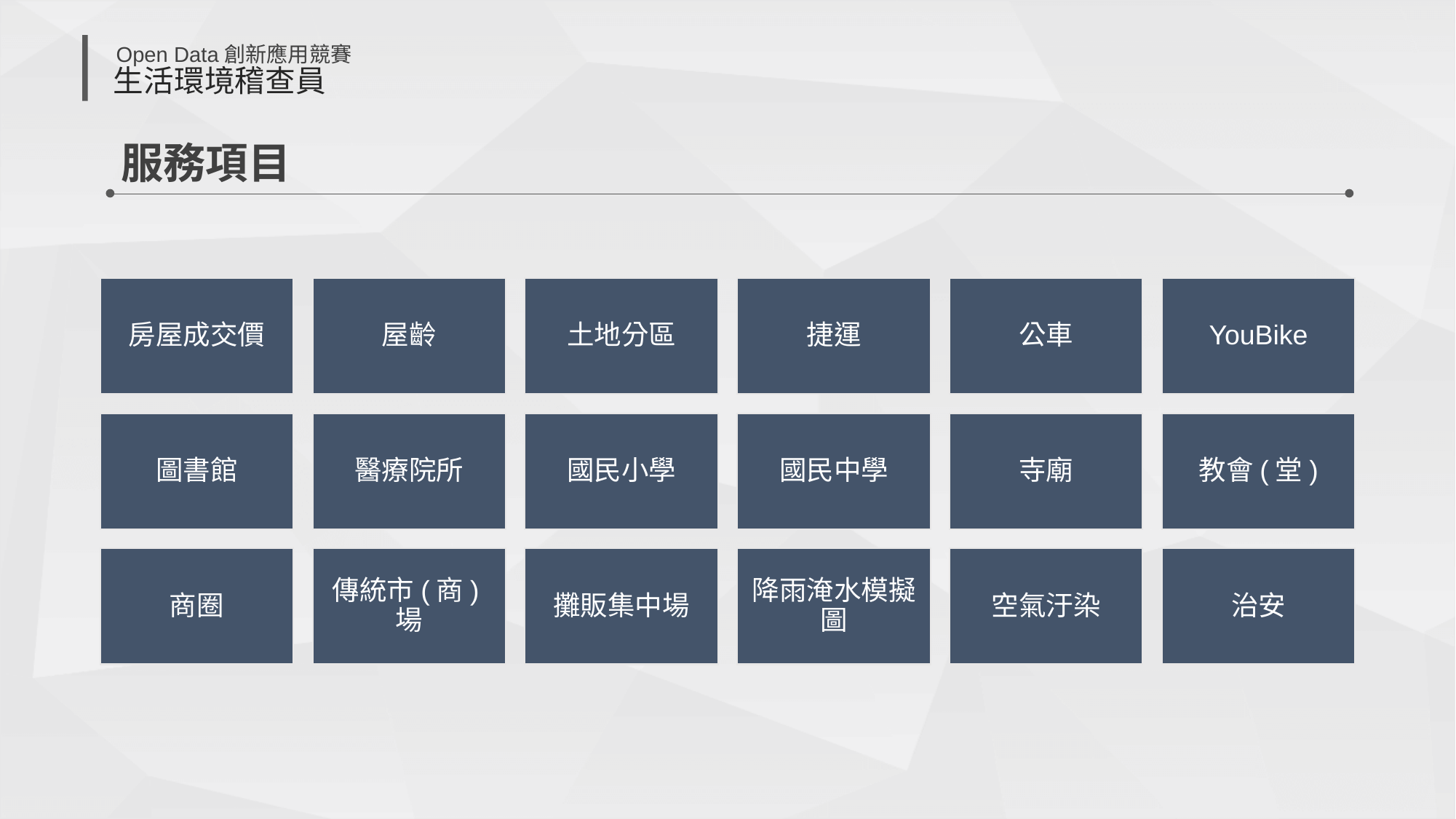

服務項目

房屋成交價
屋齡
土地分區
捷運
公車
YouBike
圖書館
醫療院所
國民小學
國民中學
寺廟
教會(堂)
商圈
傳統市(商)場
攤販集中場
降雨淹水模擬圖
空氣汙染
治安